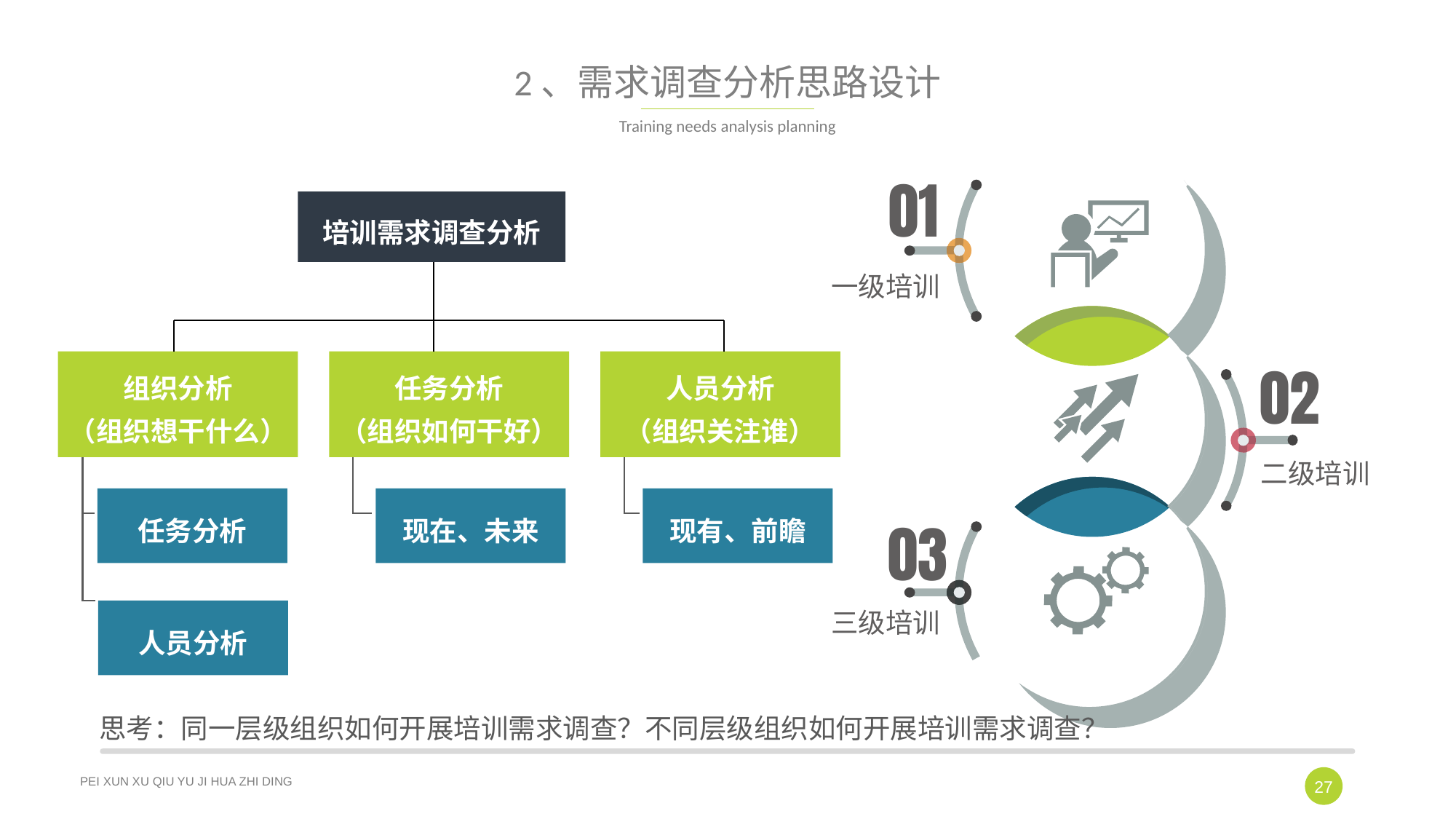

# 2、需求调查分析思路设计
Training needs analysis planning

01

一级培训

02

二级培训

03

三级培训
培训需求调查分析
组织分析
（组织想干什么）
任务分析
（组织如何干好）
人员分析
（组织关注谁）

任务分析
现在、未来
现有、前瞻
人员分析
思考：同一层级组织如何开展培训需求调查？不同层级组织如何开展培训需求调查？